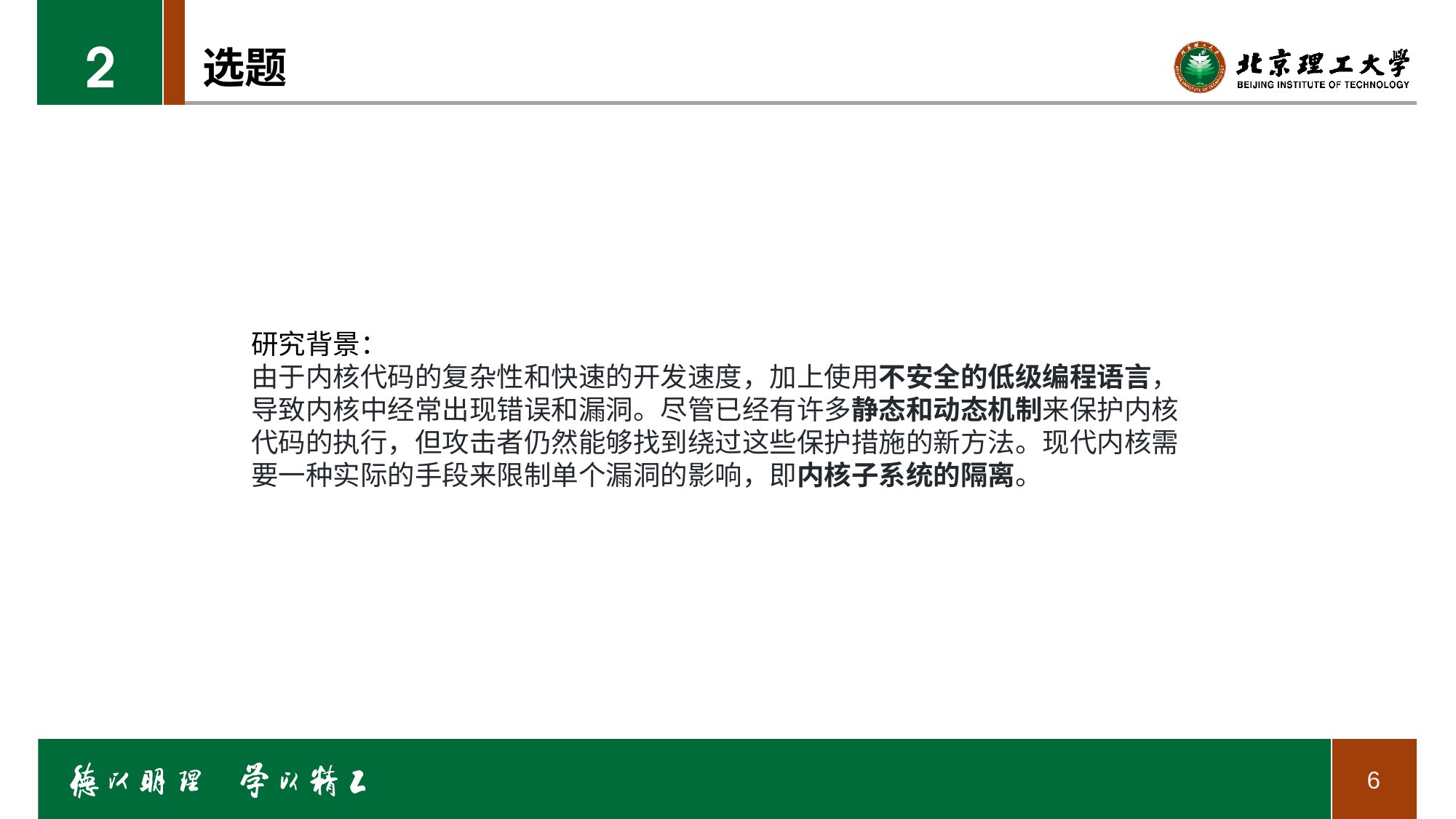

2
# 选题
研究背景：
由于内核代码的复杂性和快速的开发速度，加上使⽤不安全的低级编程语⾔，导致内核中经常出现错误和漏洞。尽管已经有许多静态和动态机制来保护内核代码的执⾏，但攻击者仍然能够找到绕过这些保护措施的新⽅法。现代内核需要⼀种实际的⼿段来限制单个漏洞的影响，即内核⼦系统的隔离。